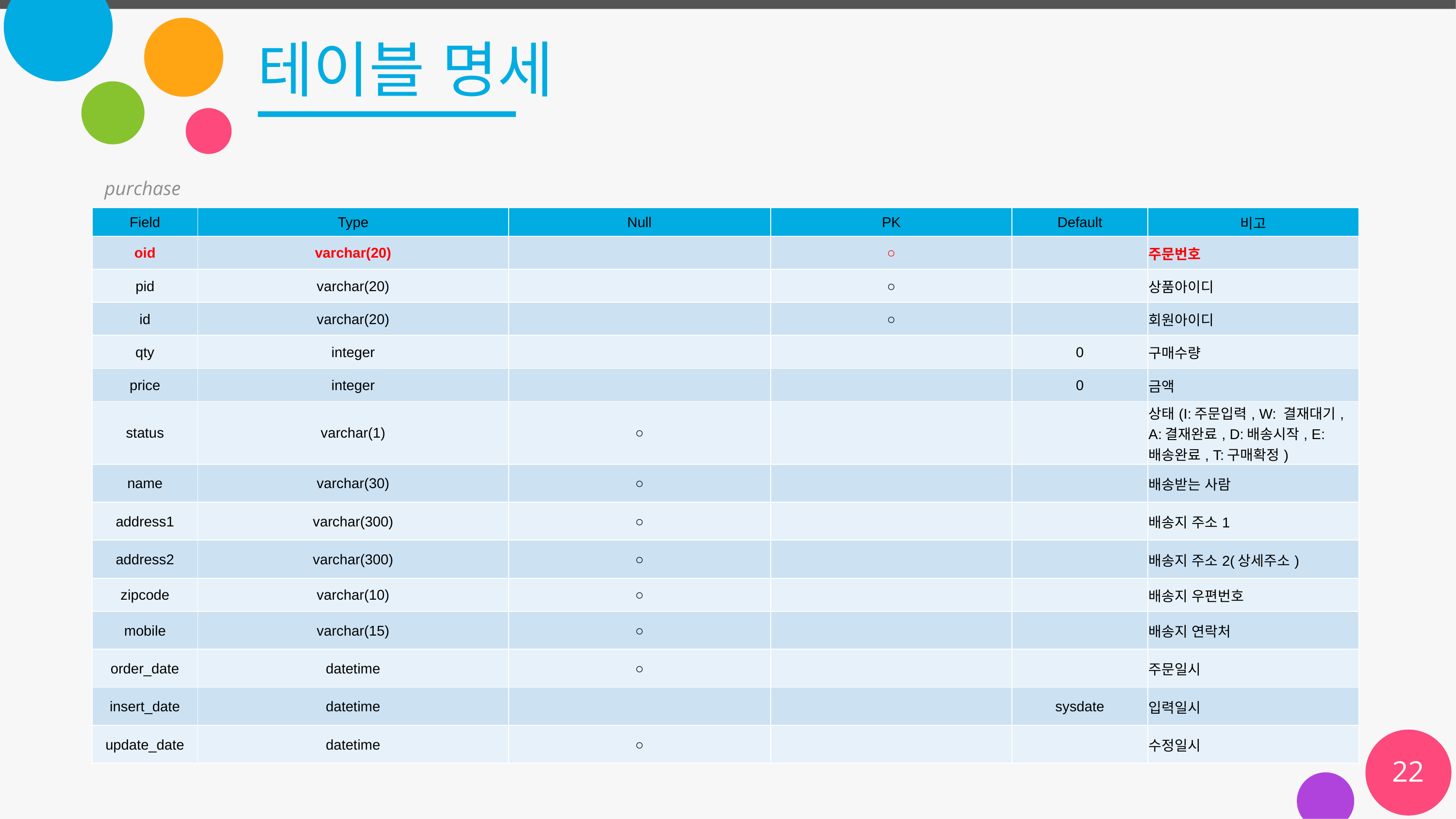

# 테이블 명세
purchase
| Field | Type | Null | PK | Default | 비고 |
| --- | --- | --- | --- | --- | --- |
| oid | varchar(20) |  | ○ |  | 주문번호 |
| pid | varchar(20) |  | ○ |  | 상품아이디 |
| id | varchar(20) |  | ○ |  | 회원아이디 |
| qty | integer |  |  | 0 | 구매수량 |
| price | integer |  |  | 0 | 금액 |
| status | varchar(1) | ○ |  |  | 상태(I:주문입력, W: 결재대기, A:결재완료, D:배송시작, E:배송완료, T:구매확정) |
| name | varchar(30) | ○ |  |  | 배송받는 사람 |
| address1 | varchar(300) | ○ |  |  | 배송지 주소1 |
| address2 | varchar(300) | ○ |  |  | 배송지 주소2(상세주소) |
| zipcode | varchar(10) | ○ |  |  | 배송지 우편번호 |
| mobile | varchar(15) | ○ |  |  | 배송지 연락처 |
| order\_date | datetime | ○ |  |  | 주문일시 |
| insert\_date | datetime |  |  | sysdate | 입력일시 |
| update\_date | datetime | ○ |  |  | 수정일시 |
22